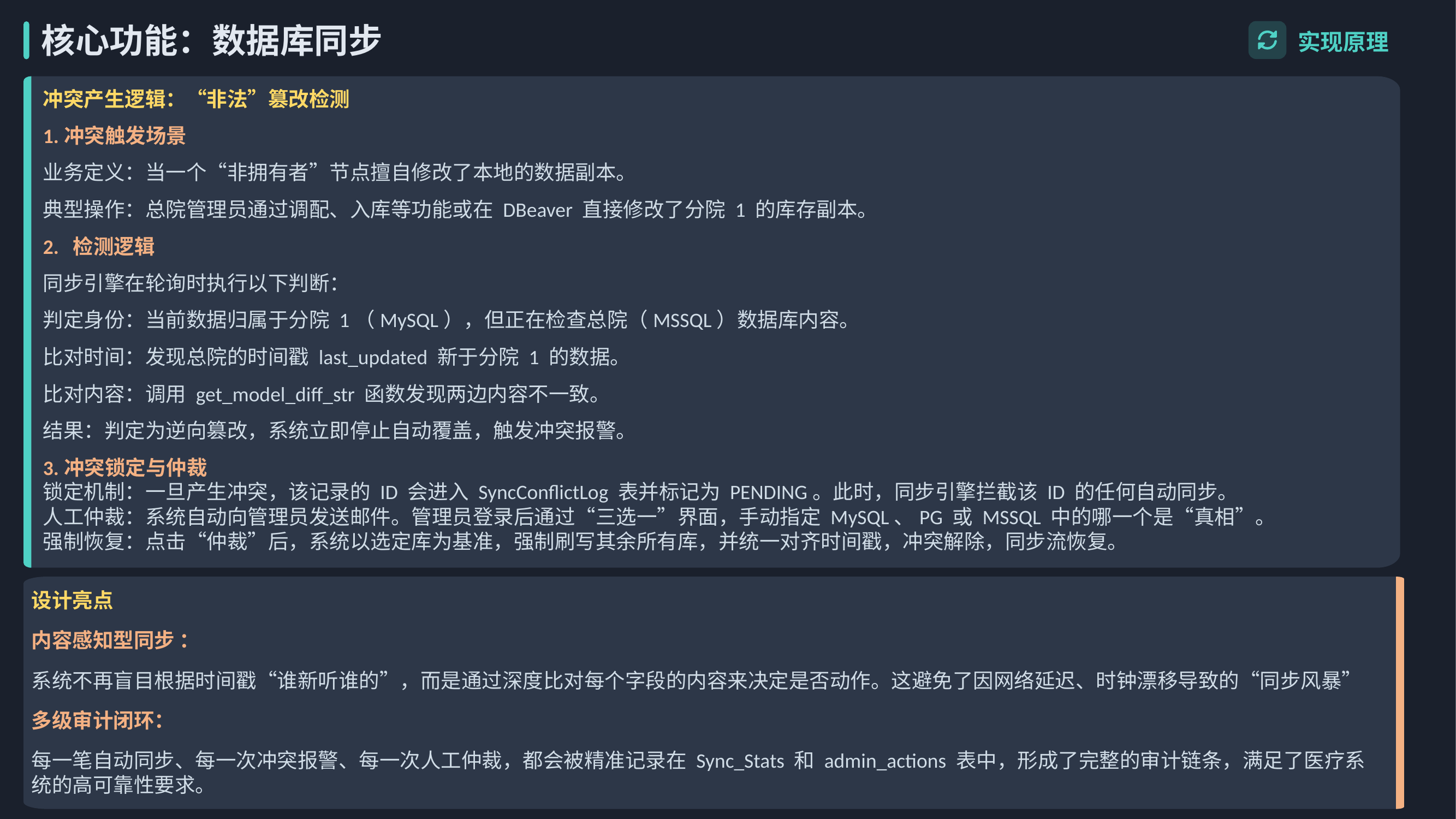

实现原理

核心功能：数据库同步

冲突产生逻辑：“非法”篡改检测
1.冲突触发场景
业务定义：当一个“非拥有者”节点擅自修改了本地的数据副本。
典型操作：总院管理员通过调配、入库等功能或在 DBeaver 直接修改了分院 1 的库存副本。
2.  检测逻辑
同步引擎在轮询时执行以下判断：
判定身份：当前数据归属于分院 1（MySQL），但正在检查总院（MSSQL）数据库内容。
比对时间：发现总院的时间戳 last_updated 新于分院 1 的数据。
比对内容：调用 get_model_diff_str 函数发现两边内容不一致。
结果：判定为逆向篡改，系统立即停止自动覆盖，触发冲突报警。
3.冲突锁定与仲裁
锁定机制：一旦产生冲突，该记录的 ID 会进入 SyncConflictLog 表并标记为 PENDING。此时，同步引擎拦截该 ID 的任何自动同步。
人工仲裁：系统自动向管理员发送邮件。管理员登录后通过“三选一”界面，手动指定 MySQL、PG 或 MSSQL 中的哪一个是“真相”。
强制恢复：点击“仲裁”后，系统以选定库为基准，强制刷写其余所有库，并统一对齐时间戳，冲突解除，同步流恢复。

设计亮点
内容感知型同步 ：
系统不再盲目根据时间戳“谁新听谁的”，而是通过深度比对每个字段的内容来决定是否动作。这避免了因网络延迟、时钟漂移导致的“同步风暴”
多级审计闭环：
每一笔自动同步、每一次冲突报警、每一次人工仲裁，都会被精准记录在 Sync_Stats 和 admin_actions 表中，形成了完整的审计链条，满足了医疗系统的高可靠性要求。